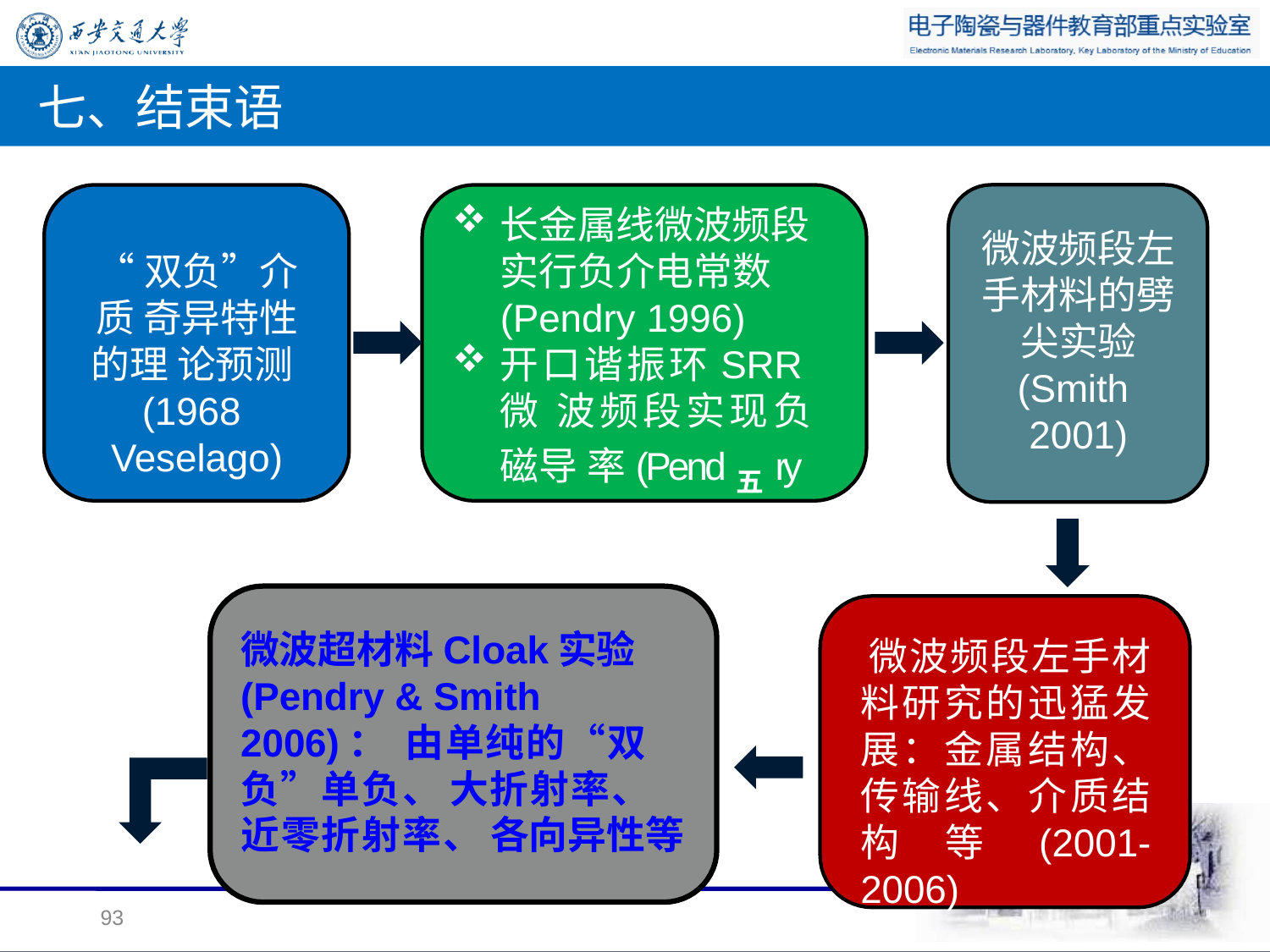

# 七、结束语

长金属线微波频段 实行负介电常数 (Pendry 1996)
开口谐振环SRR微 波频段实现负磁导 率(Pend五ry结1束99语9)
微波频段左 手材料的劈 尖实验 (Smith  2001)
“双负”介质 奇异特性的理 论预测(1968  Veselago)

微波超材料Cloak实验 (Pendry & Smith 2006)：  由单纯的“双负”单负、 大折射率、近零折射率、 各向异性等
微波频段左手材 料研究的迅猛发 展：金属结构、 传输线、介质结 构等(2001-2006)

93